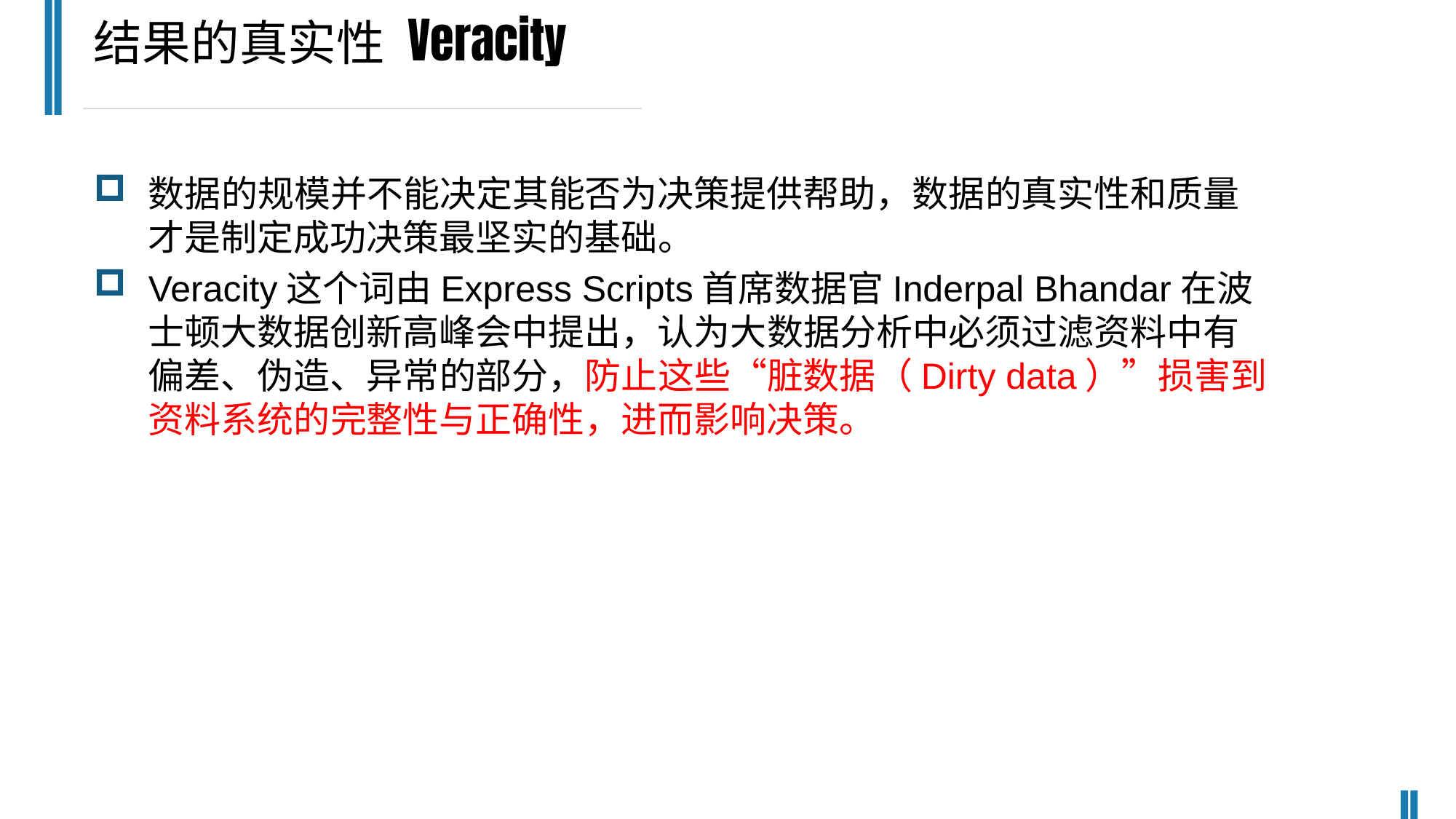

结果的真实性 Veracity

数据的规模并不能决定其能否为决策提供帮助，数据的真实性和质量才是制定成功决策最坚实的基础。
Veracity这个词由Express Scripts首席数据官Inderpal Bhandar在波士顿大数据创新高峰会中提出，认为大数据分析中必须过滤资料中有偏差、伪造、异常的部分，防止这些“脏数据（Dirty data）”损害到资料系统的完整性与正确性，进而影响决策。